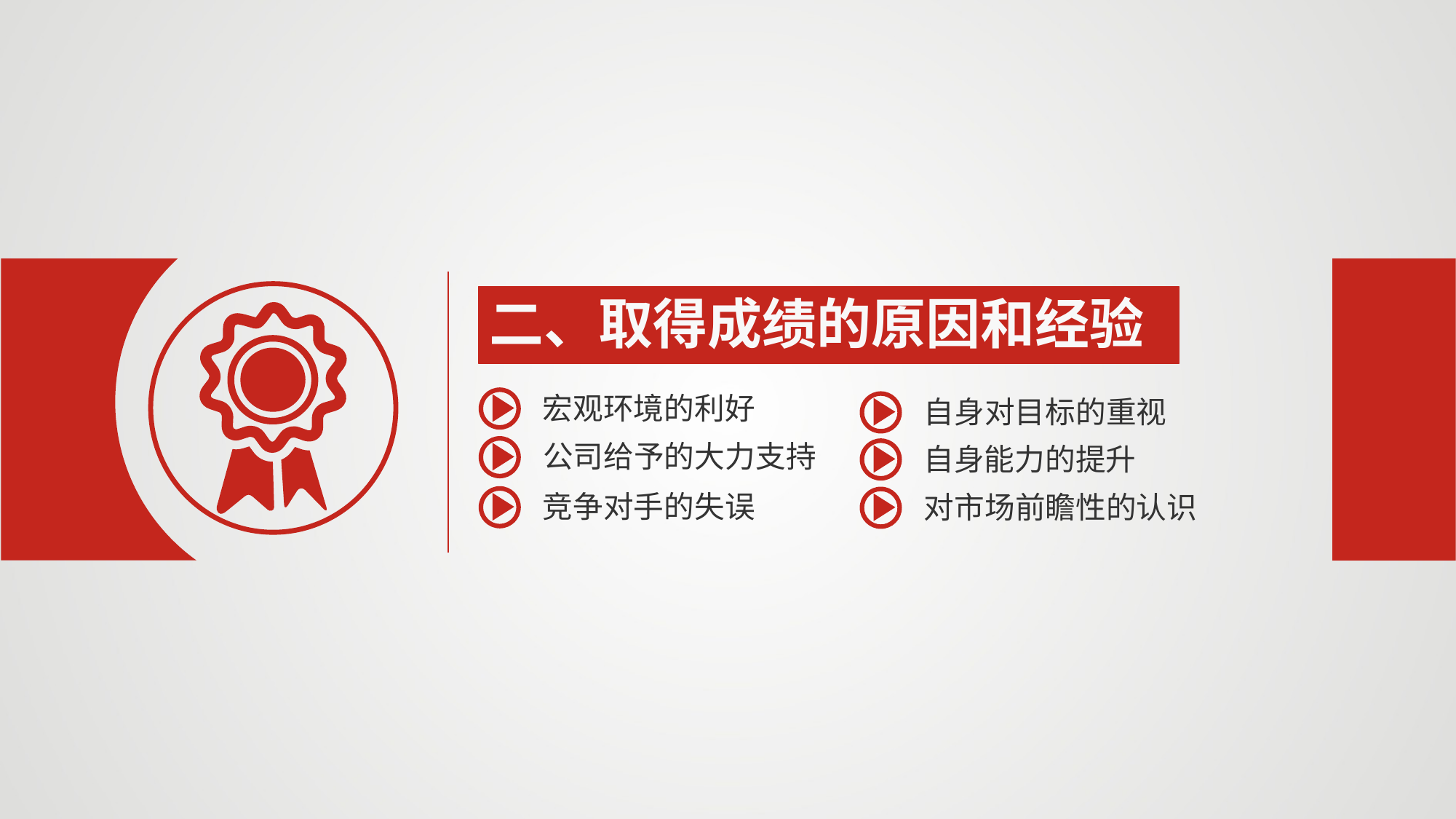

二、取得成绩的原因和经验

宏观环境的利好

自身对目标的重视

公司给予的大力支持

自身能力的提升

竞争对手的失误

对市场前瞻性的认识